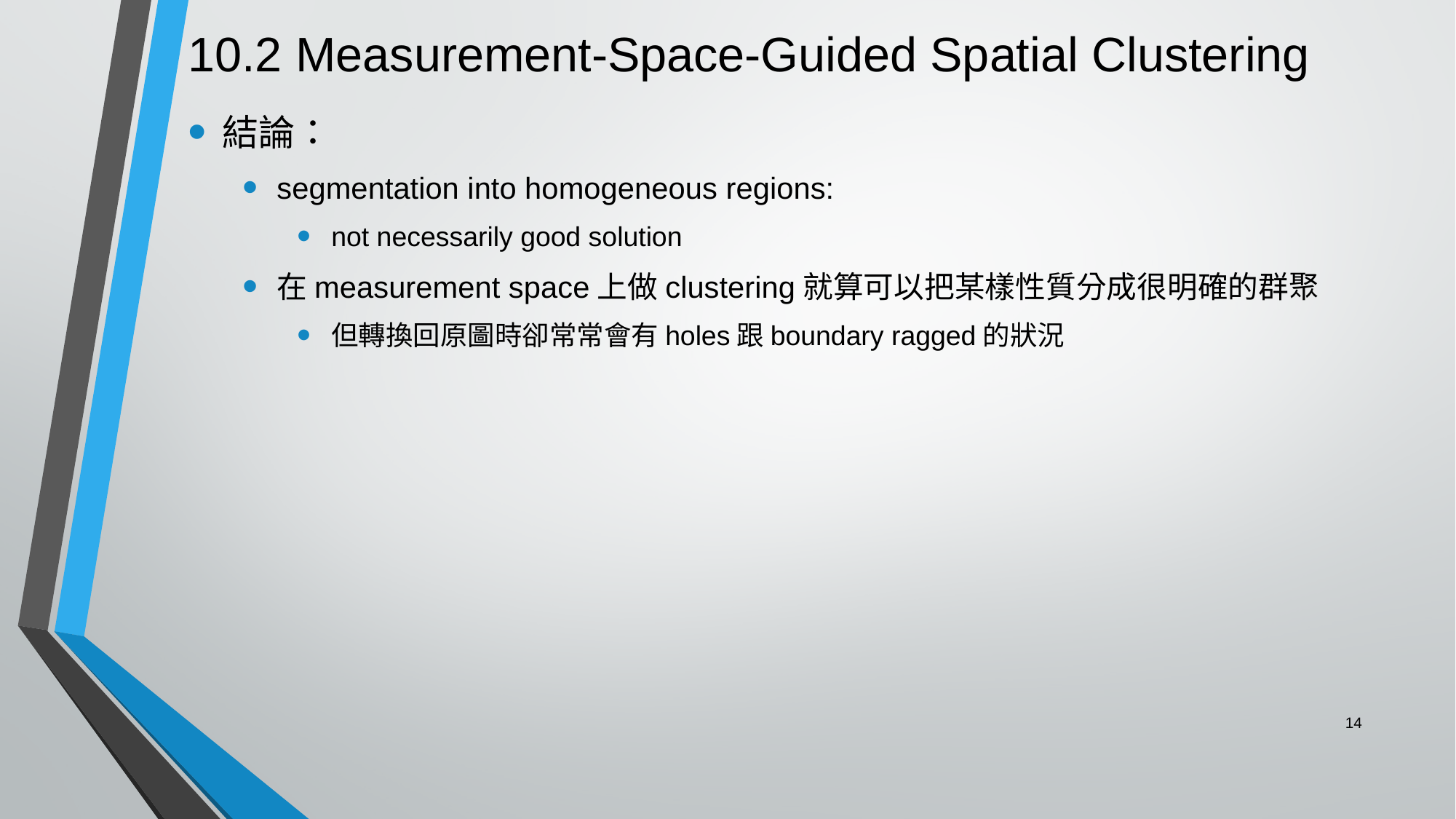

# 10.2 Measurement-Space-Guided Spatial Clustering
結論：
segmentation into homogeneous regions:
not necessarily good solution
在measurement space上做clustering就算可以把某樣性質分成很明確的群聚
但轉換回原圖時卻常常會有holes跟boundary ragged的狀況

14